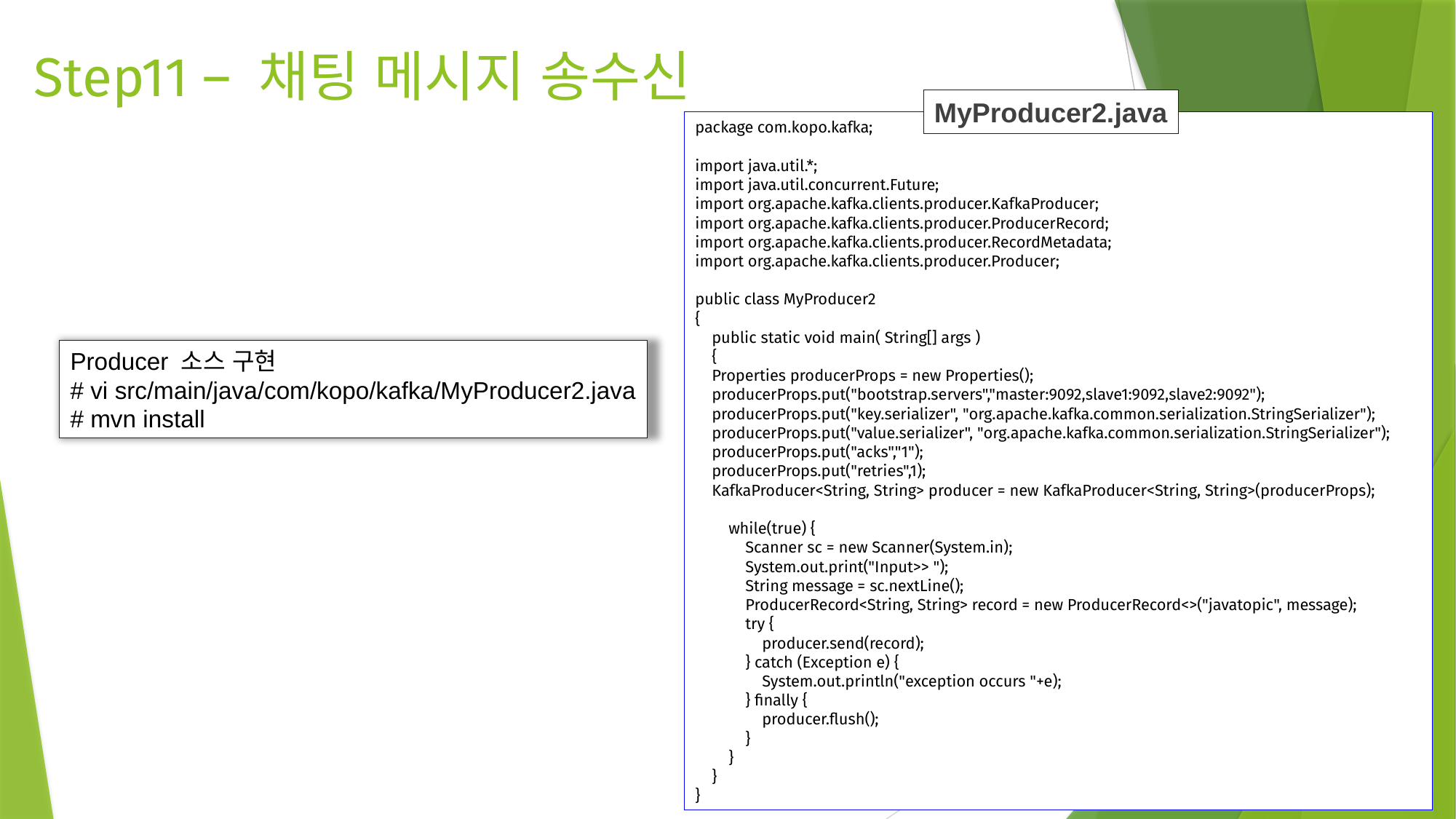

Step11 – 채팅 메시지 송수신
MyProducer2.java
package com.kopo.kafka;

import java.util.*;
import java.util.concurrent.Future;
import org.apache.kafka.clients.producer.KafkaProducer;
import org.apache.kafka.clients.producer.ProducerRecord;
import org.apache.kafka.clients.producer.RecordMetadata;
import org.apache.kafka.clients.producer.Producer;

public class MyProducer2
{
    public static void main( String[] args )
    {
    Properties producerProps = new Properties();
    producerProps.put("bootstrap.servers","master:9092,slave1:9092,slave2:9092");
    producerProps.put("key.serializer", "org.apache.kafka.common.serialization.StringSerializer");
    producerProps.put("value.serializer", "org.apache.kafka.common.serialization.StringSerializer");
    producerProps.put("acks","1");
    producerProps.put("retries",1);
    KafkaProducer<String, String> producer = new KafkaProducer<String, String>(producerProps);

        while(true) {
            Scanner sc = new Scanner(System.in);
            System.out.print("Input>> ");
            String message = sc.nextLine();
            ProducerRecord<String, String> record = new ProducerRecord<>("javatopic", message);
            try {
                producer.send(record);
            } catch (Exception e) {
                System.out.println("exception occurs "+e);
            } finally {
                producer.flush();
            }
        }
    }
}
Producer 소스 구현
# vi src/main/java/com/kopo/kafka/MyProducer2.java
# mvn install